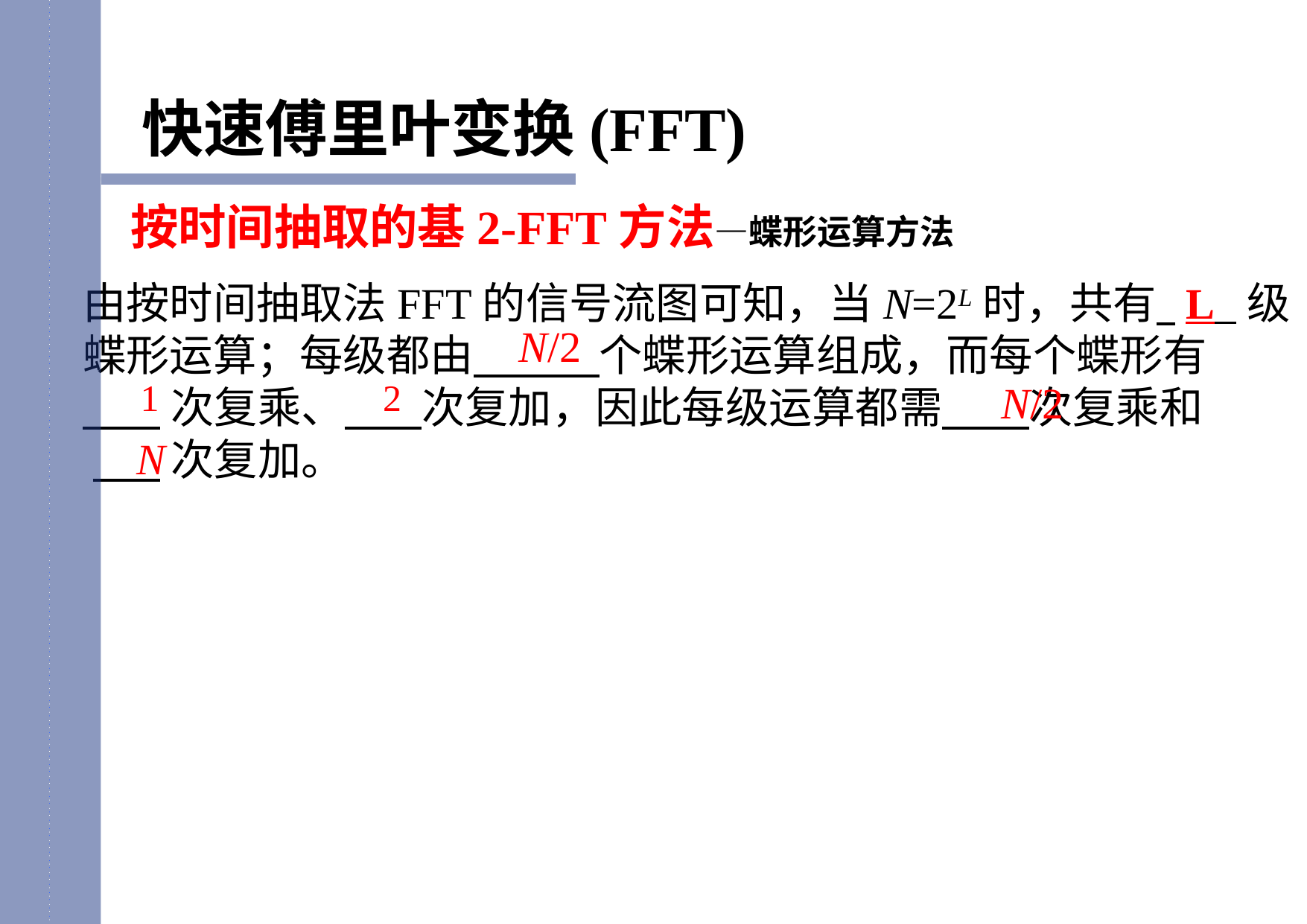

快速傅里叶变换(FFT)
按时间抽取的基2-FFT方法—蝶形运算方法
由按时间抽取法FFT的信号流图可知，当N=2L时，共有  L  级
蝶形运算；每级都由             个蝶形运算组成，而每个蝶形有
        次复乘、        次复加，因此每级运算都需         次复乘和
        次复加。
N/2
1
2
N/2
N